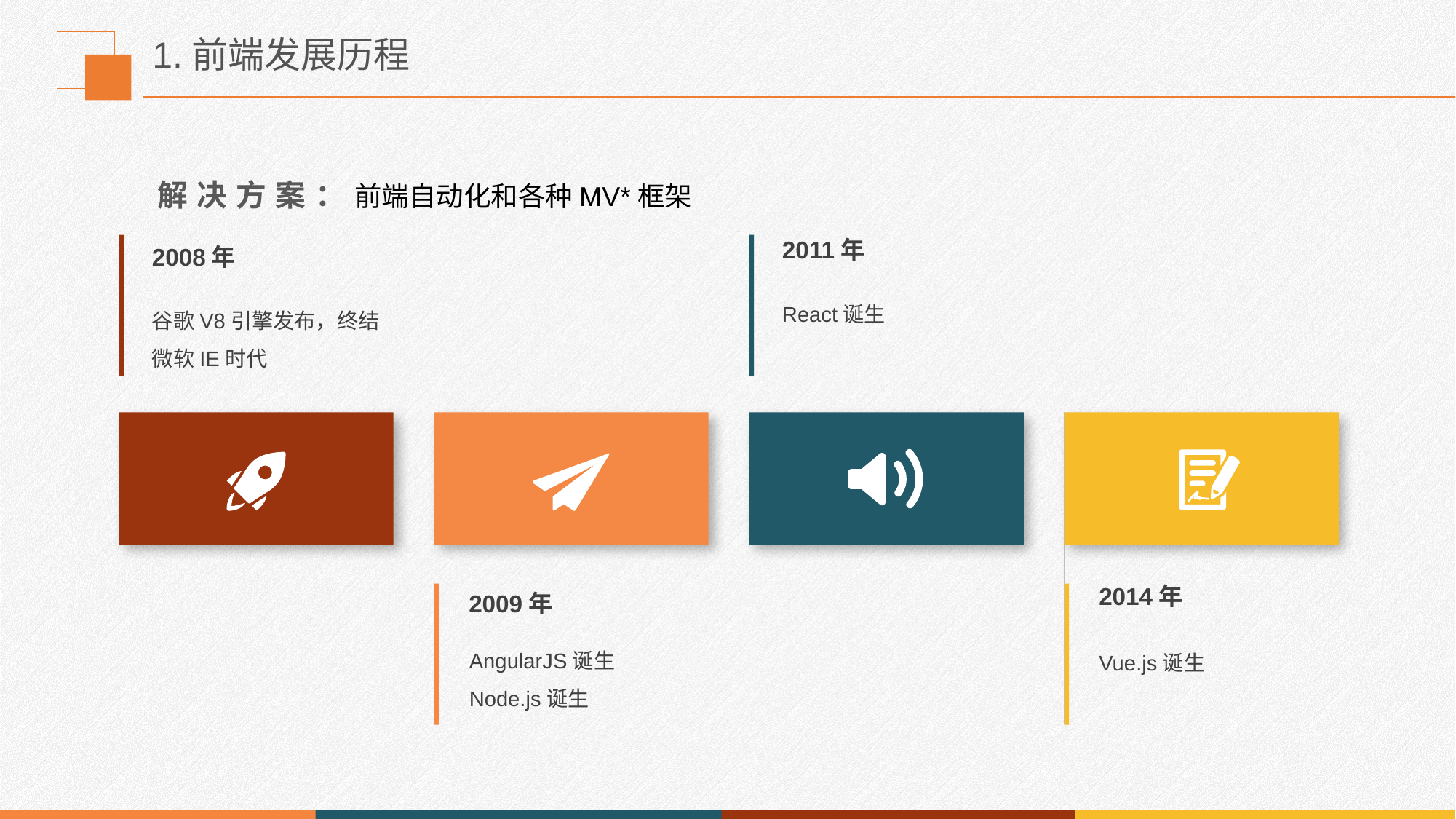

# 1.前端发展历程
解决方案：前端自动化和各种MV*框架
2011年

2008年
React诞生
谷歌V8引擎发布，终结微软IE时代

2014年

2009年
AngularJS诞生
Node.js诞生
Vue.js诞生